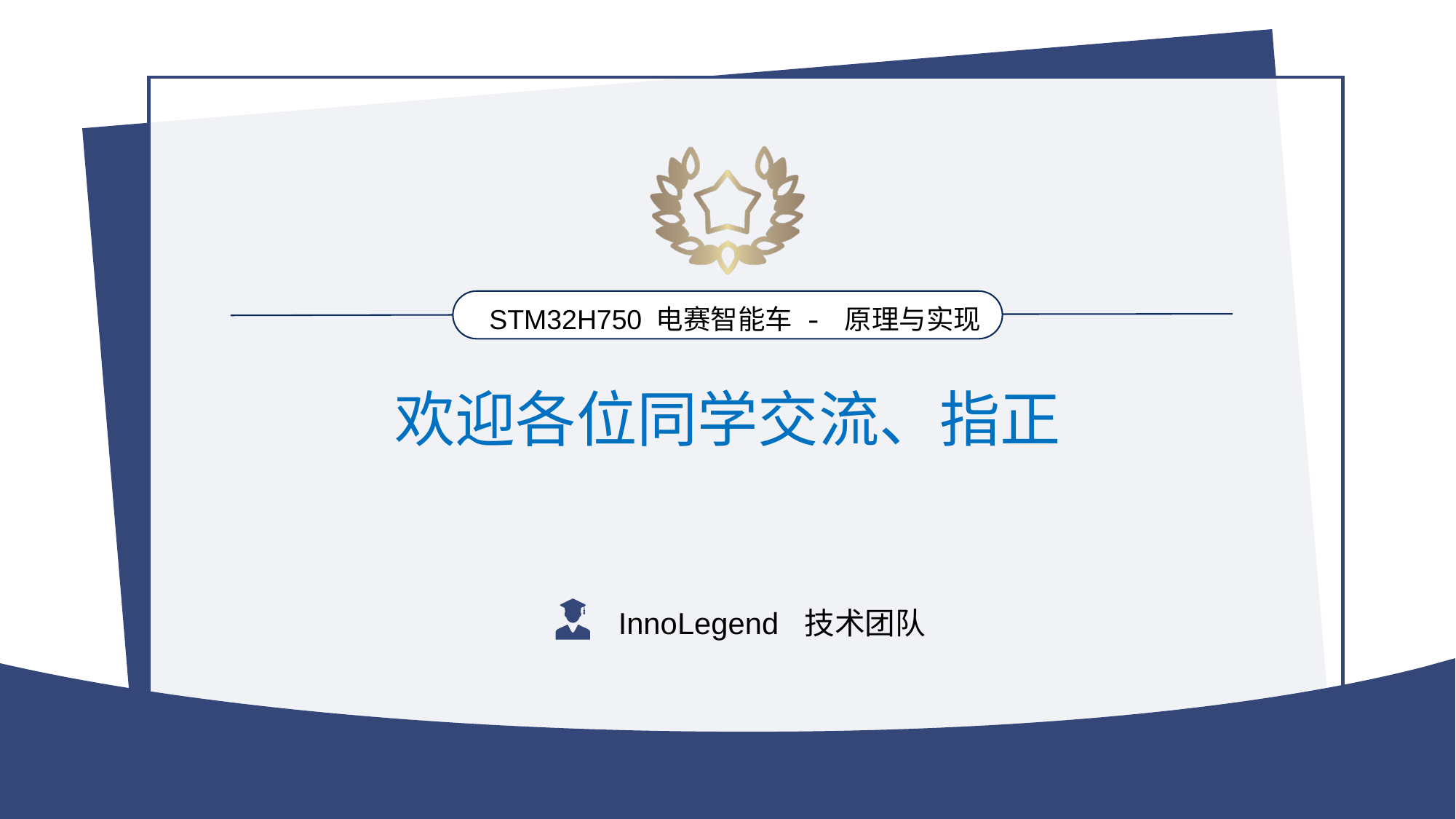

STM32H750 电赛智能车 - 原理与实现
欢迎各位同学交流、指正

InnoLegend 技术团队